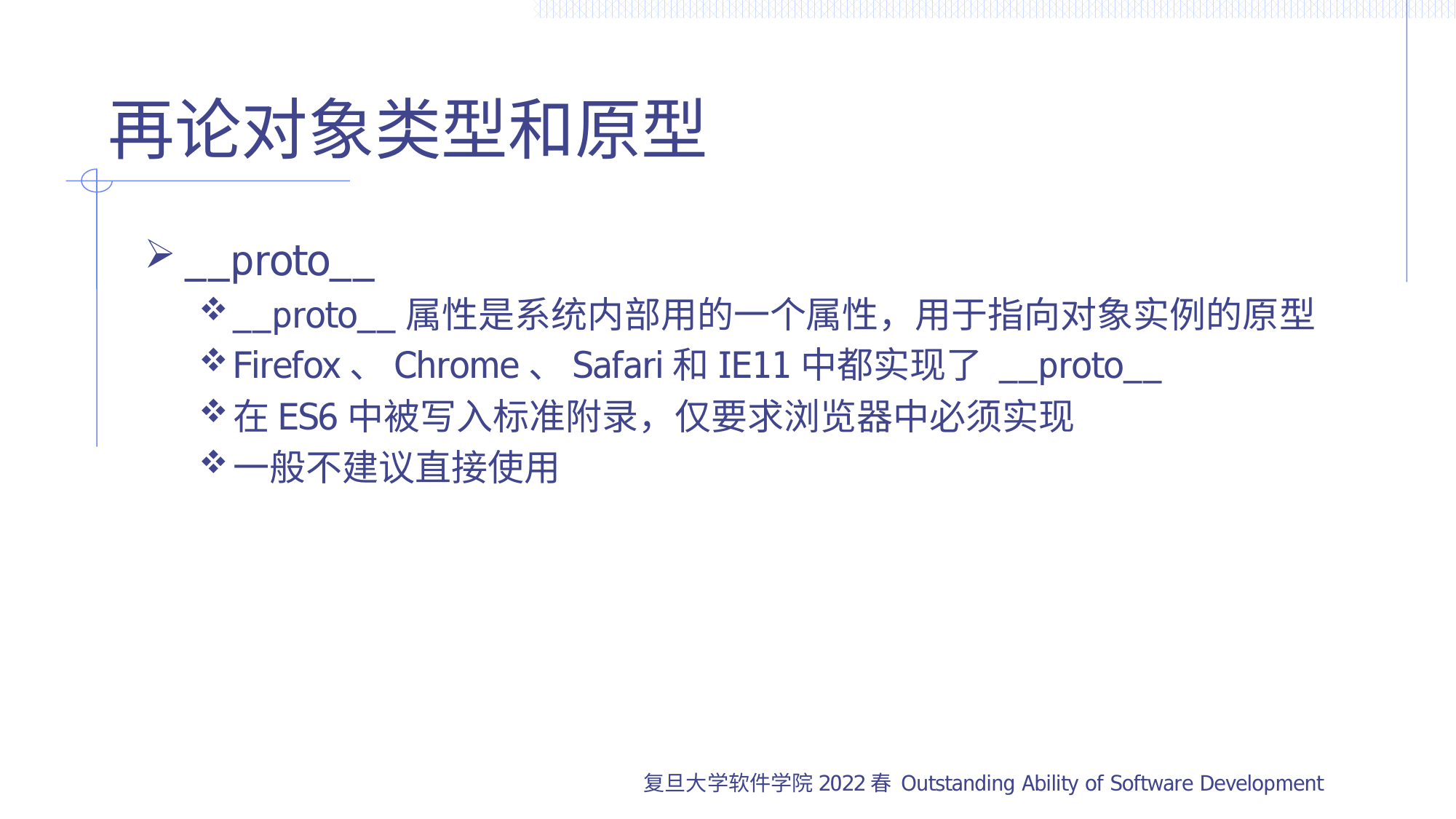

# 再论对象类型和原型
__proto__
__proto__属性是系统内部用的一个属性，用于指向对象实例的原型
Firefox、Chrome、Safari和IE11中都实现了 __proto__
在ES6中被写入标准附录，仅要求浏览器中必须实现
一般不建议直接使用